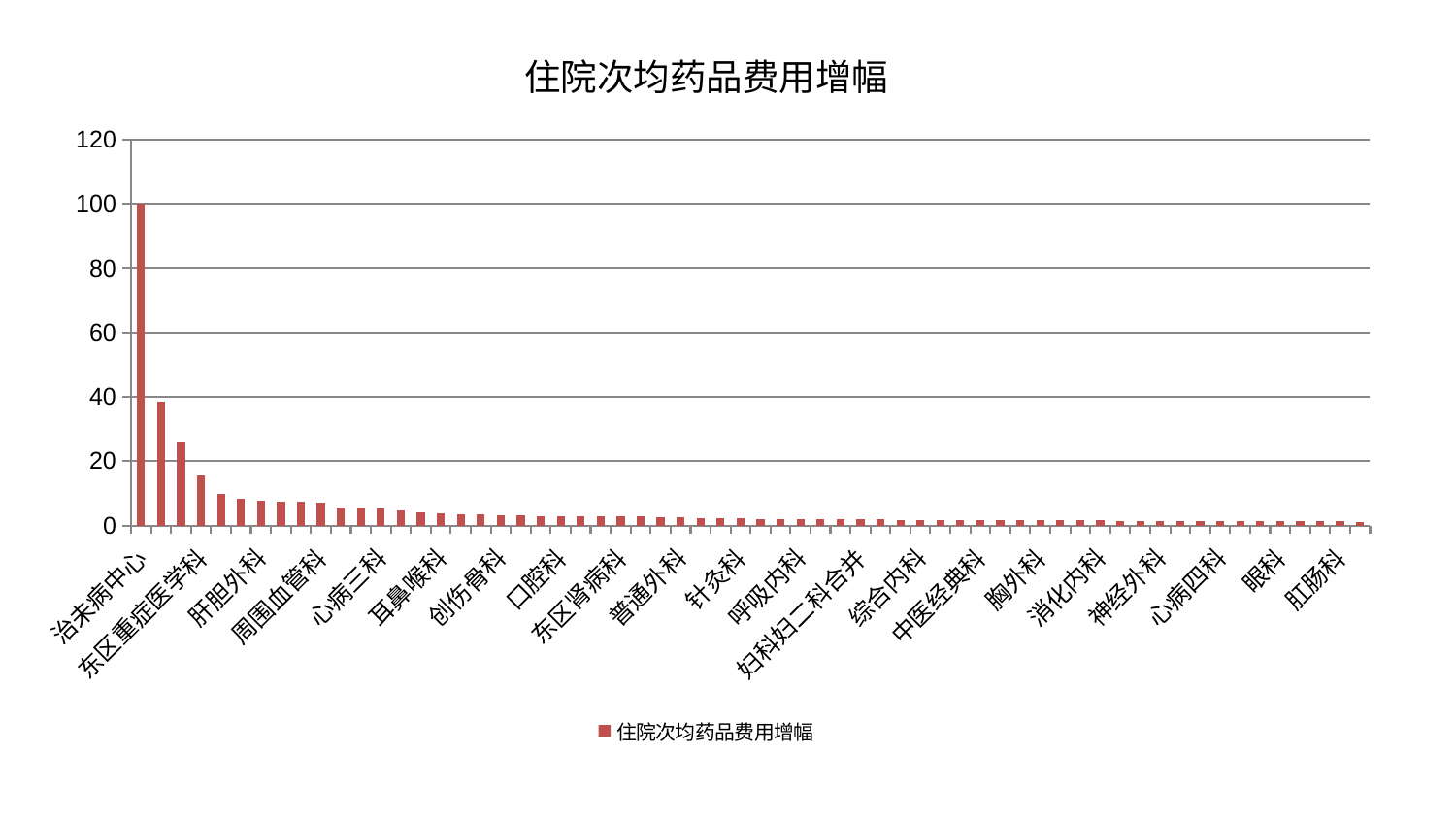

### Chart: 住院次均药品费用增幅

| Category | 住院次均药品费用增幅 |
|---|---|
| 治未病中心 | 100.0 |
| 骨科 | 38.61478992759351 |
| 风湿病科 | 25.66308607341178 |
| 东区重症医学科 | 15.595332843869665 |
| 妇二科 | 9.665947754842826 |
| 肾脏内科 | 8.243297492246407 |
| 肝胆外科 | 7.65572684516089 |
| 小儿骨科 | 7.377938825324869 |
| 神经内科 | 7.280390334219286 |
| 周围血管科 | 7.12786960659998 |
| 男科 | 5.584164829149586 |
| 皮肤科 | 5.464942265411836 |
| 心病三科 | 5.246113617222225 |
| 脊柱骨科 | 4.67240716164158 |
| 血液科 | 4.01679556356117 |
| 耳鼻喉科 | 3.7131604766993482 |
| 中医外治中心 | 3.6103840578011854 |
| 乳腺甲状腺外科 | 3.354714374921838 |
| 创伤骨科 | 3.2882735451576557 |
| 心血管内科 | 3.184982939912793 |
| 肿瘤内科 | 2.9399055461056487 |
| 口腔科 | 2.8531844417405567 |
| 微创骨科 | 2.787390651101305 |
| 小儿推拿科 | 2.773483238014277 |
| 东区肾病科 | 2.7502975639224525 |
| 运动损伤骨科 | 2.7340075869093545 |
| 脑病一科 | 2.6723135625684864 |
| 普通外科 | 2.5378176476929553 |
| 脾胃科消化科合并 | 2.3183334081608415 |
| 妇科 | 2.283635267673212 |
| 针灸科 | 2.195544530883538 |
| 肝病科 | 2.1139782544948935 |
| 脑病二科 | 2.086557593581713 |
| 呼吸内科 | 2.0664407598196526 |
| 重症医学科 | 2.042264284926769 |
| 美容皮肤科 | 1.945884972912919 |
| 妇科妇二科合并 | 1.8798763513222263 |
| 推拿科 | 1.8180346889995795 |
| 老年医学科 | 1.776743930073524 |
| 综合内科 | 1.7357671317594758 |
| 显微骨科 | 1.7327399733893742 |
| 肾病科 | 1.731921581705687 |
| 中医经典科 | 1.703019204675682 |
| 心病二科 | 1.6578614124145579 |
| 关节骨科 | 1.6459766335871053 |
| 胸外科 | 1.644025471756814 |
| 脾胃病科 | 1.6284807006352782 |
| 儿科 | 1.6054387695816679 |
| 消化内科 | 1.5829036713521107 |
| 西区重症医学科 | 1.5144635703768252 |
| 产科 | 1.4811477731779505 |
| 神经外科 | 1.4768474709082118 |
| 泌尿外科 | 1.4476664147784621 |
| 身心医学科 | 1.4393768824953876 |
| 心病四科 | 1.4004508981200532 |
| 医院 | 1.3993489811799977 |
| 脑病三科 | 1.3964367220144025 |
| 眼科 | 1.374803501051797 |
| 内分泌科 | 1.3299577027465217 |
| 心病一科 | 1.3143237707186954 |
| 肛肠科 | 1.273161561555329 |
| 康复科 | 1.2083131775974025 |
263